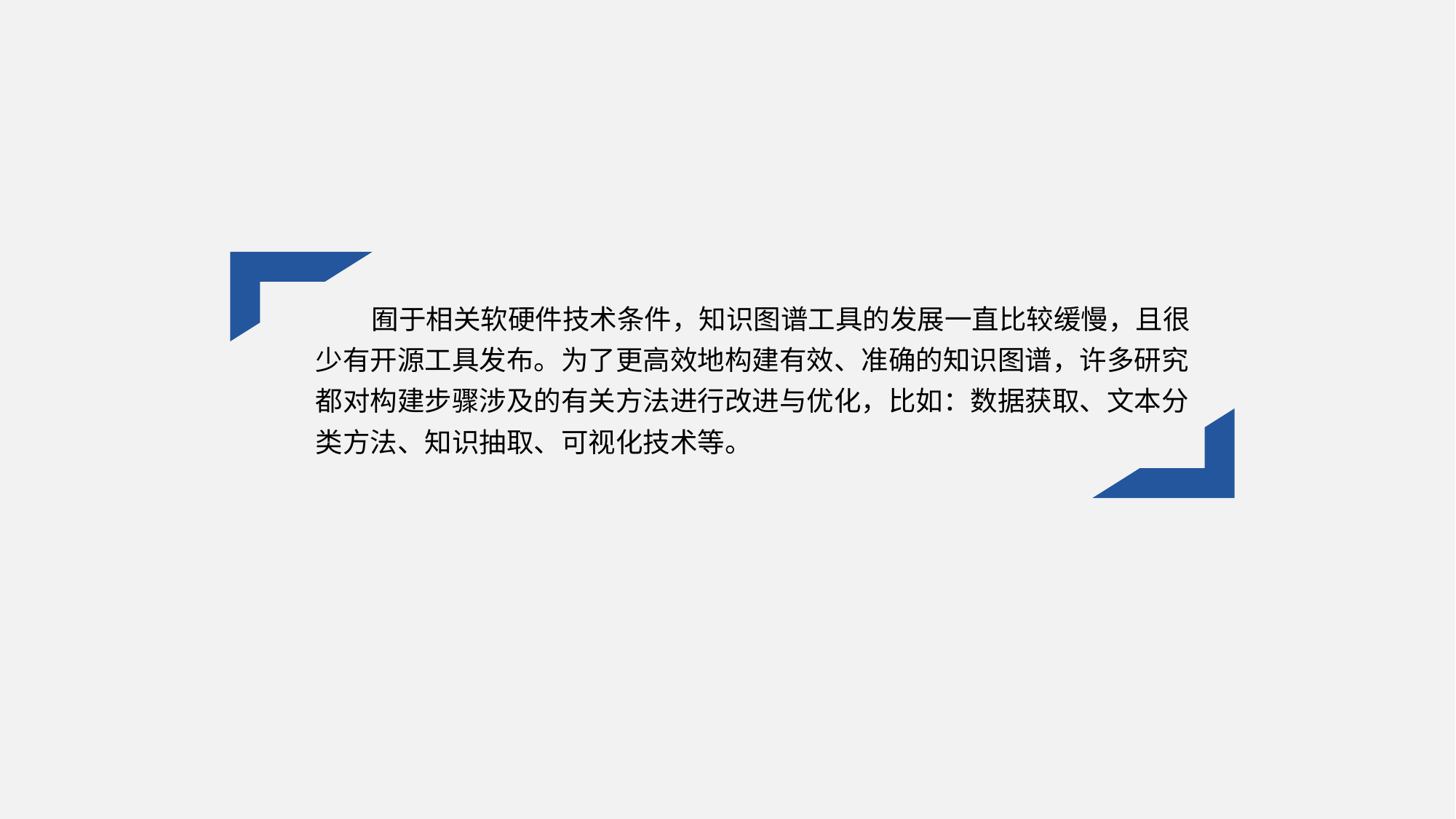

囿于相关软硬件技术条件，知识图谱工具的发展一直比较缓慢，且很少有开源工具发布。为了更高效地构建有效、准确的知识图谱，许多研究都对构建步骤涉及的有关方法进行改进与优化，比如：数据获取、文本分类方法、知识抽取、可视化技术等。